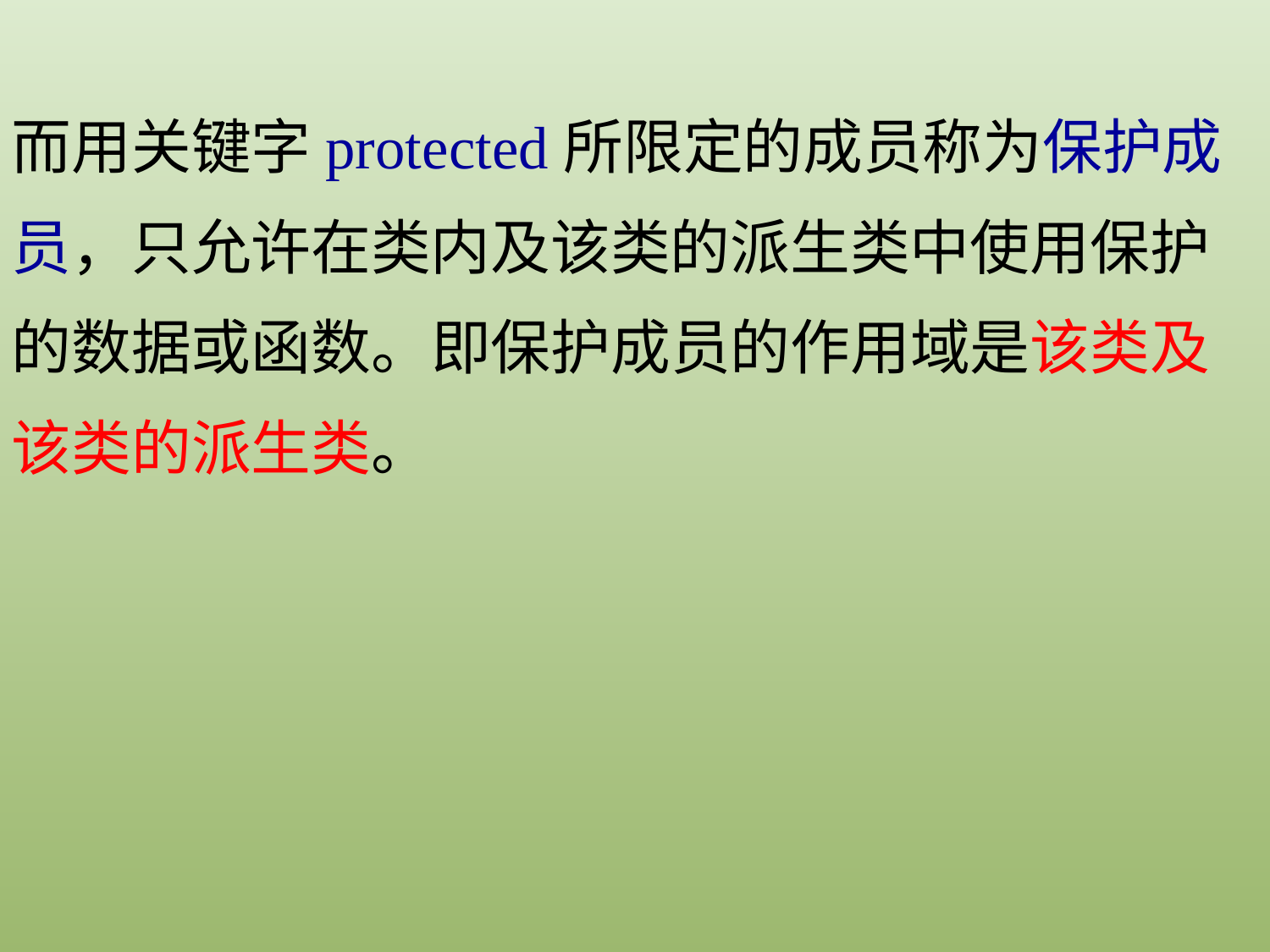

而用关键字protected所限定的成员称为保护成员，只允许在类内及该类的派生类中使用保护的数据或函数。即保护成员的作用域是该类及该类的派生类。
599